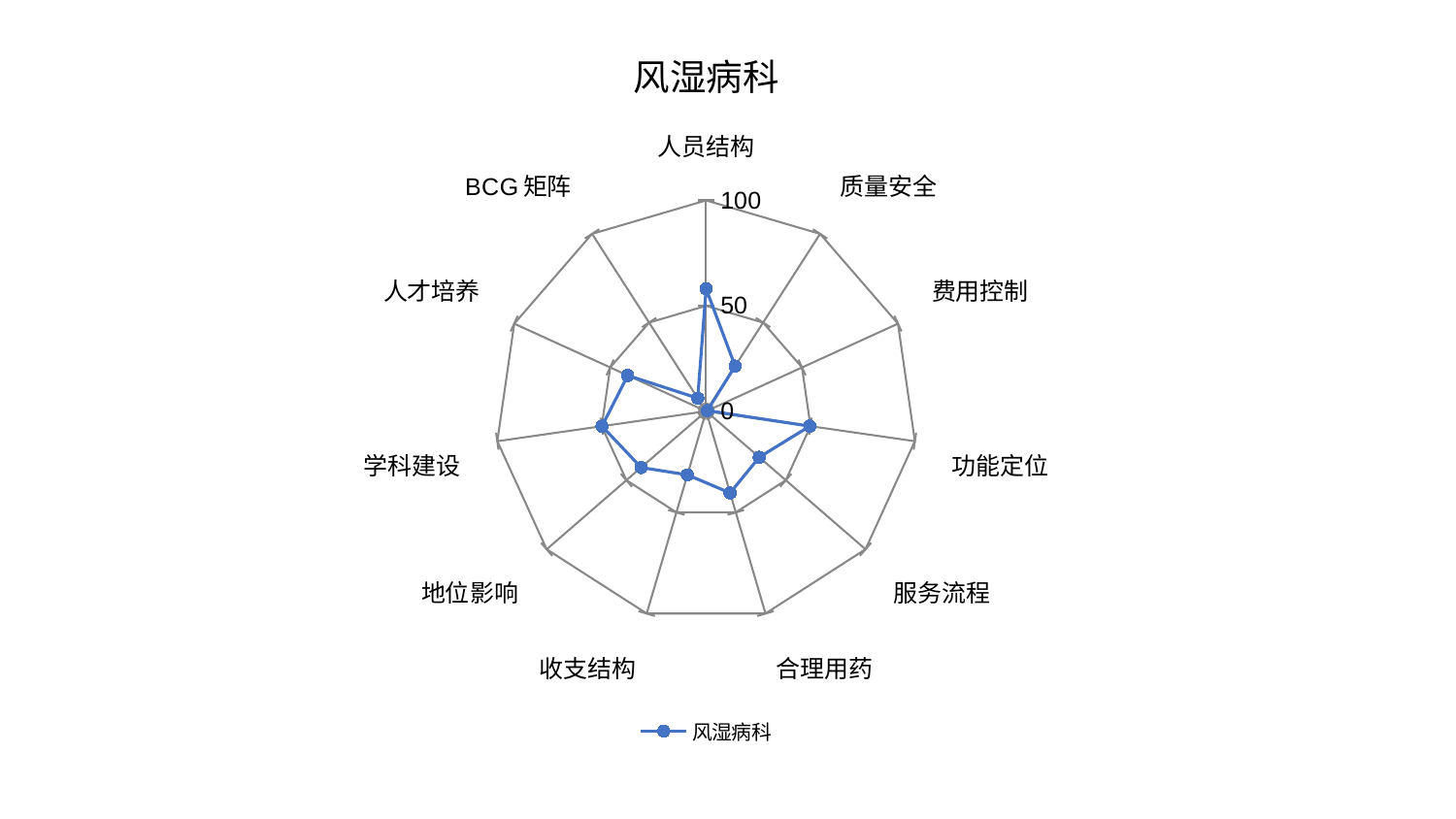

### Chart: 风湿病科

| Category | 风湿病科 |
|---|---|
| 人员结构 | 58.049108330476095 |
| 质量安全 | 25.474640740906402 |
| 费用控制 | 0.6806105124577478 |
| 功能定位 | 49.67026721058183 |
| 服务流程 | 33.3492934773028 |
| 合理用药 | 40.41376409107068 |
| 收支结构 | 31.452250255476475 |
| 地位影响 | 40.76960785515044 |
| 学科建设 | 49.8698484920471 |
| 人才培养 | 40.85495356854681 |
| BCG矩阵 | 7.348445179192039 |
123